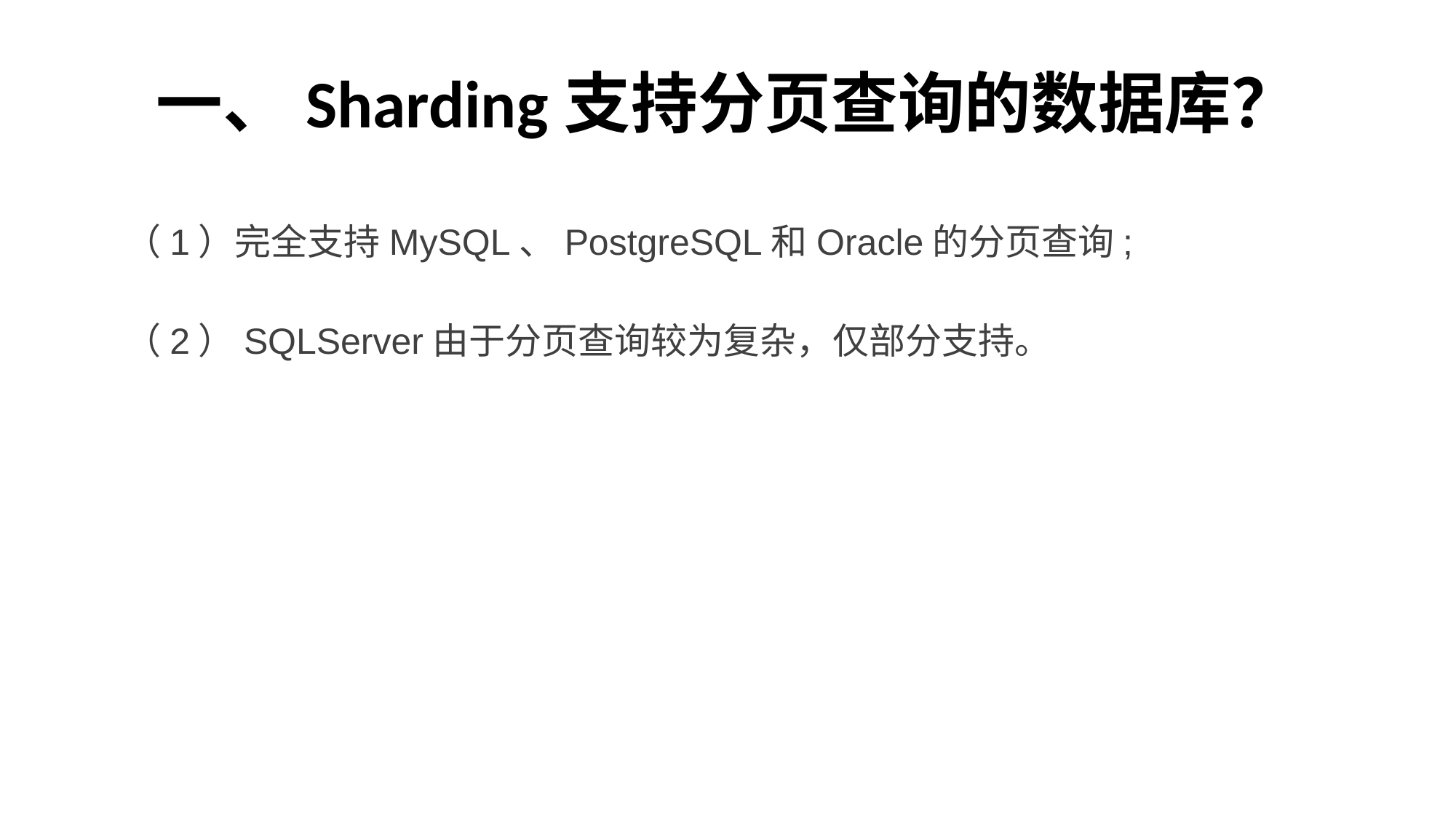

# 一、Sharding支持分页查询的数据库？
（1）完全支持MySQL、PostgreSQL和Oracle的分页查询;
（2）SQLServer由于分页查询较为复杂，仅部分支持。